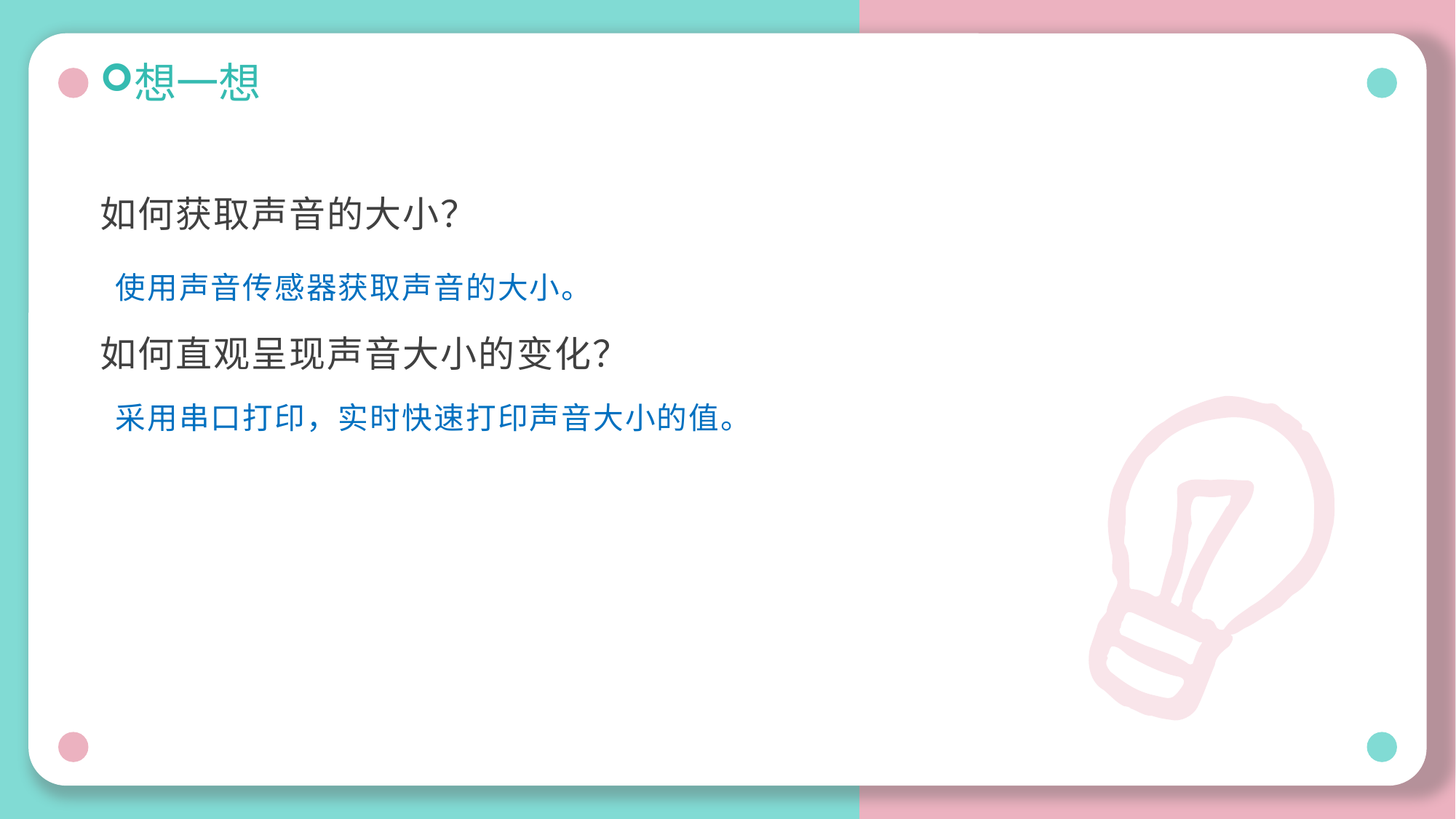

# 想一想
如何获取声音的大小？

使用声音传感器获取声音的大小。
如何直观呈现声音大小的变化？
采用串口打印，实时快速打印声音大小的值。